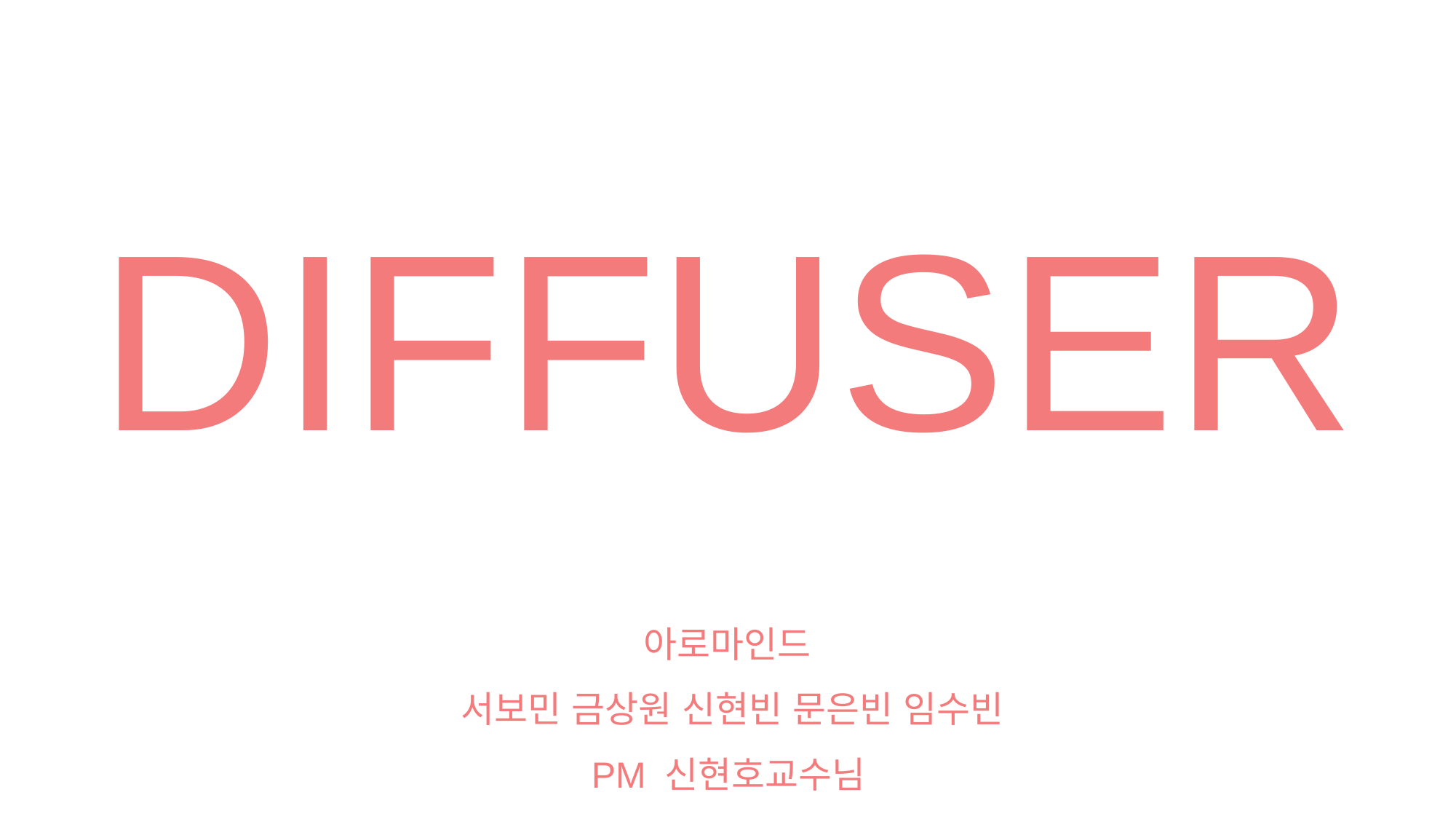

DIFFUSER
아로마인드
서보민 금상원 신현빈 문은빈 임수빈
PM 신현호교수님